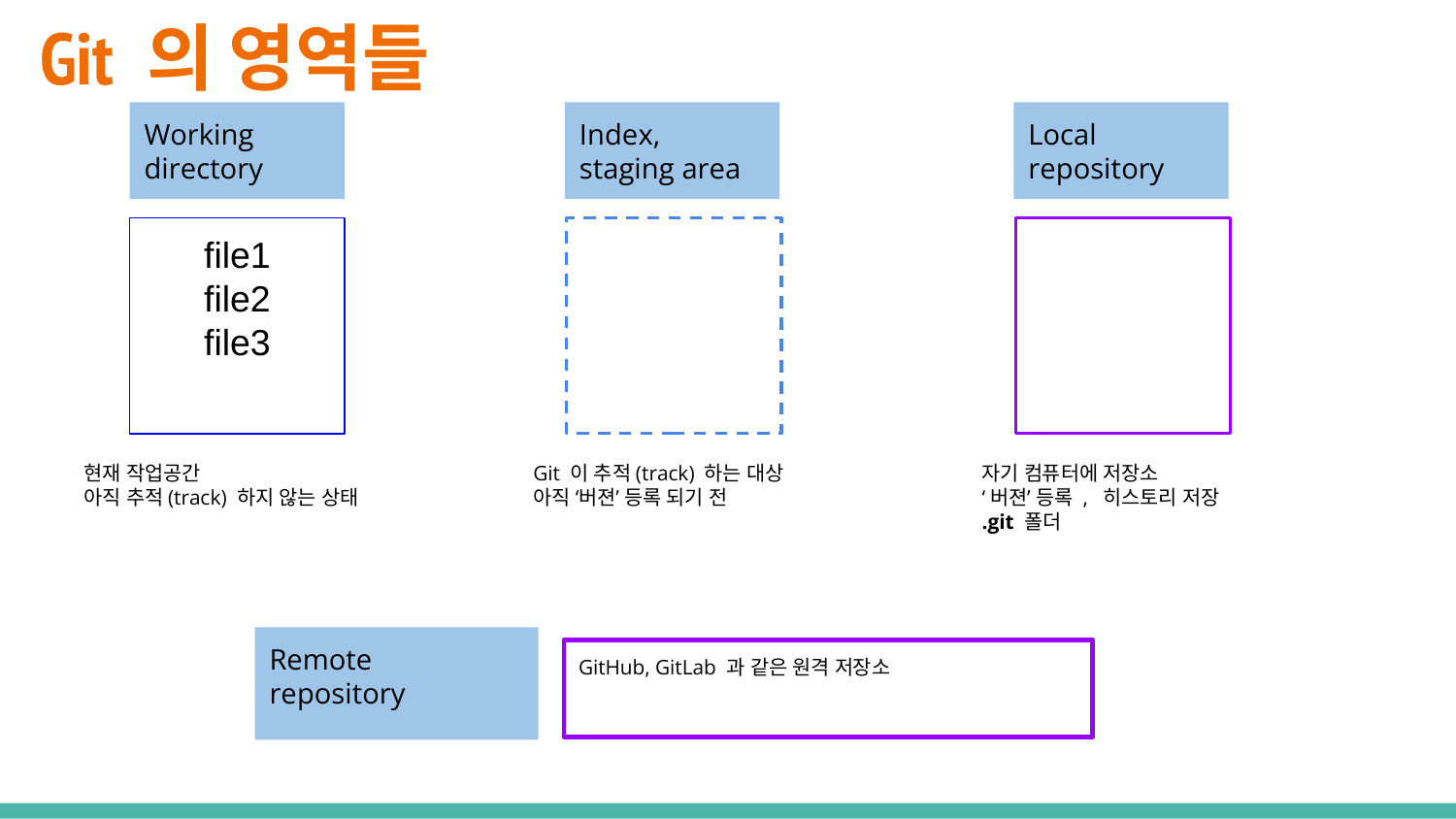

# Git 의 영역들
Working
directory
Index,
staging area
Local
repository
file1
file2
file3

현재 작업공간
아직 추적(track) 하지 않는 상태
Git 이 추적(track) 하는 대상
아직 ‘버젼’ 등록 되기 전
자기 컴퓨터에 저장소
‘버젼’ 등록 ,  히스토리 저장
.git 폴더
Remote
repository
GitHub, GitLab 과 같은 원격 저장소